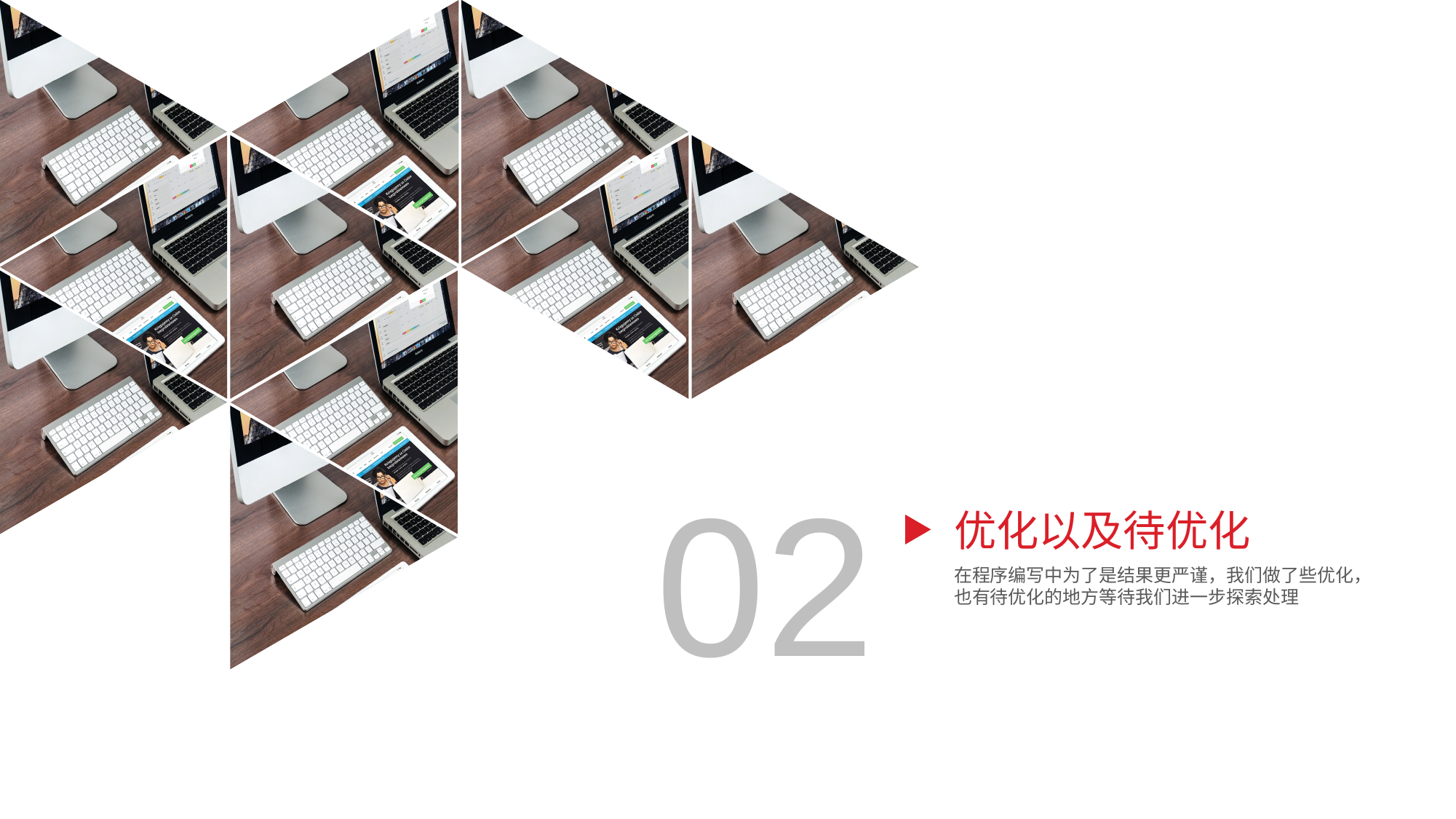

02
优化以及待优化
在程序编写中为了是结果更严谨，我们做了些优化，也有待优化的地方等待我们进一步探索处理